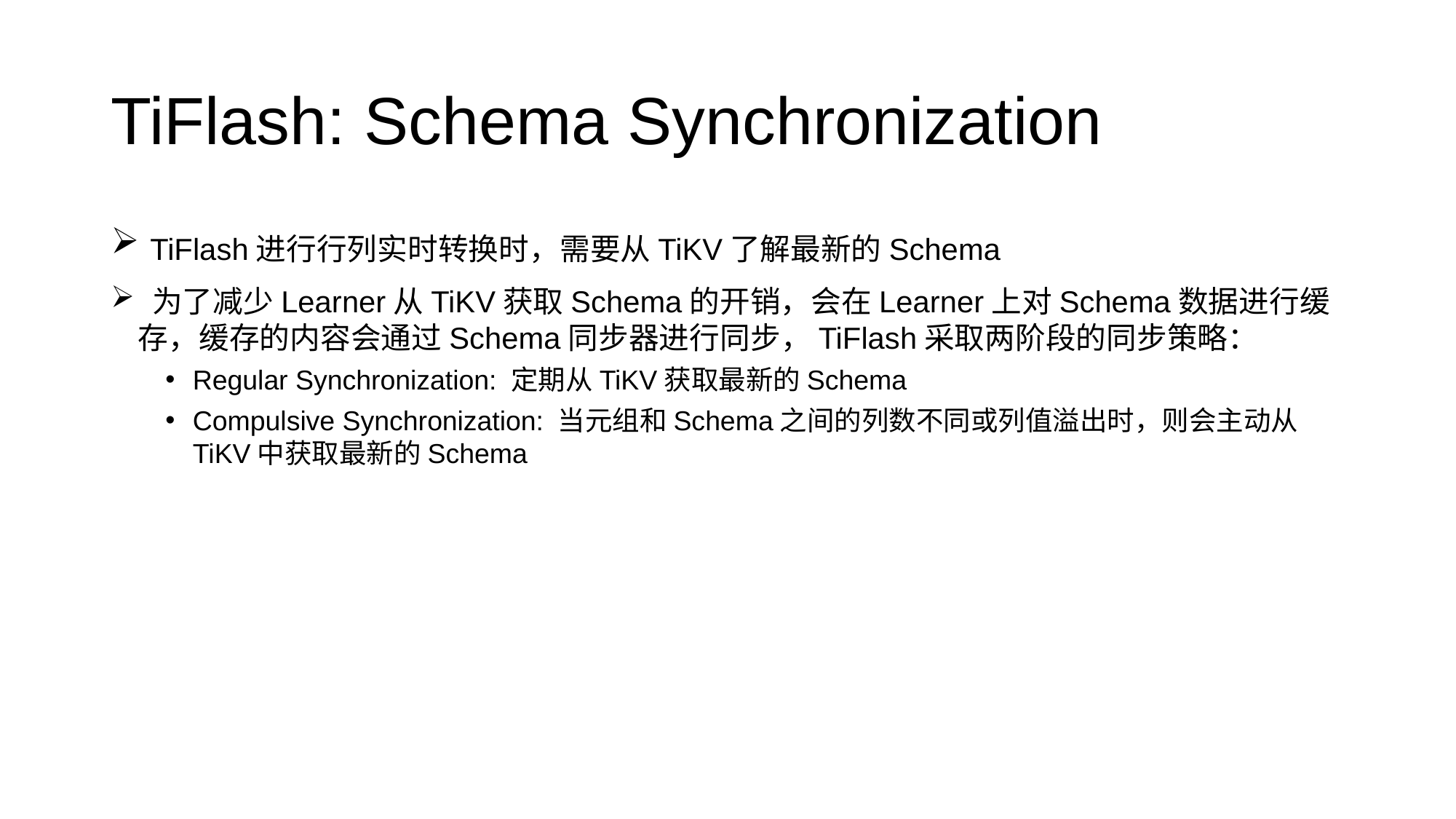

# TiFlash: Schema Synchronization
 TiFlash进行行列实时转换时，需要从TiKV了解最新的Schema
 为了减少Learner从TiKV获取Schema的开销，会在Learner上对Schema数据进行缓存，缓存的内容会通过Schema同步器进行同步，TiFlash采取两阶段的同步策略：
Regular Synchronization: 定期从TiKV获取最新的Schema
Compulsive Synchronization: 当元组和Schema之间的列数不同或列值溢出时，则会主动从TiKV中获取最新的Schema